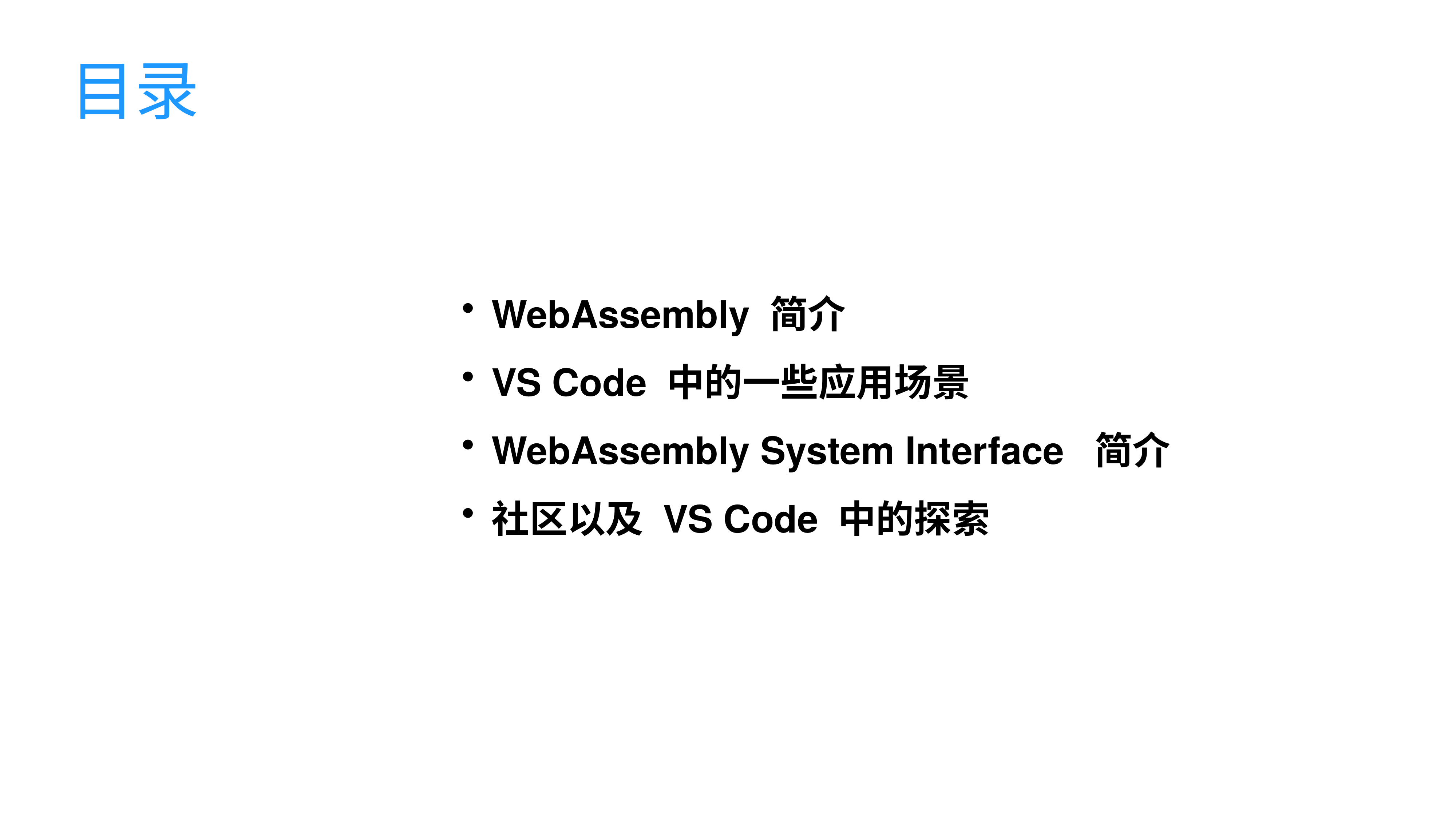

目录
WebAssembly 简介
VS Code 中的一些应用场景
WebAssembly System Interface  简介
社区以及 VS Code 中的探索